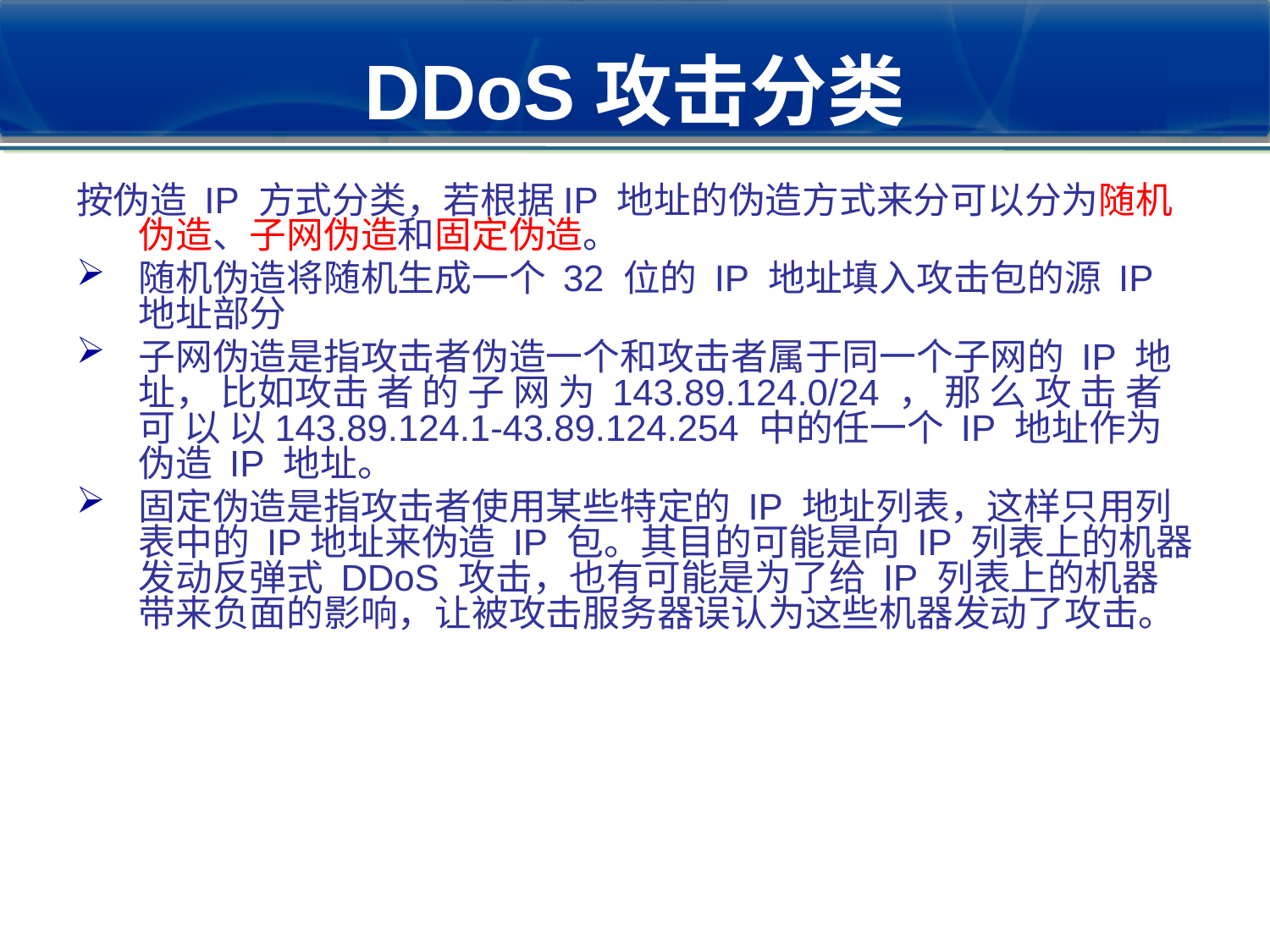

# DDoS攻击分类
按伪造 IP 方式分类，若根据IP 地址的伪造方式来分可以分为随机伪造、子网伪造和固定伪造。
随机伪造将随机生成一个 32 位的 IP 地址填入攻击包的源 IP 地址部分
子网伪造是指攻击者伪造一个和攻击者属于同一个子网的 IP 地址， 比如攻击 者 的 子 网 为 143.89.124.0/24 ， 那 么 攻 击 者 可 以 以143.89.124.1-43.89.124.254 中的任一个 IP 地址作为伪造 IP 地址。
固定伪造是指攻击者使用某些特定的 IP 地址列表，这样只用列表中的 IP地址来伪造 IP 包。其目的可能是向 IP 列表上的机器发动反弹式 DDoS 攻击，也有可能是为了给 IP 列表上的机器带来负面的影响，让被攻击服务器误认为这些机器发动了攻击。